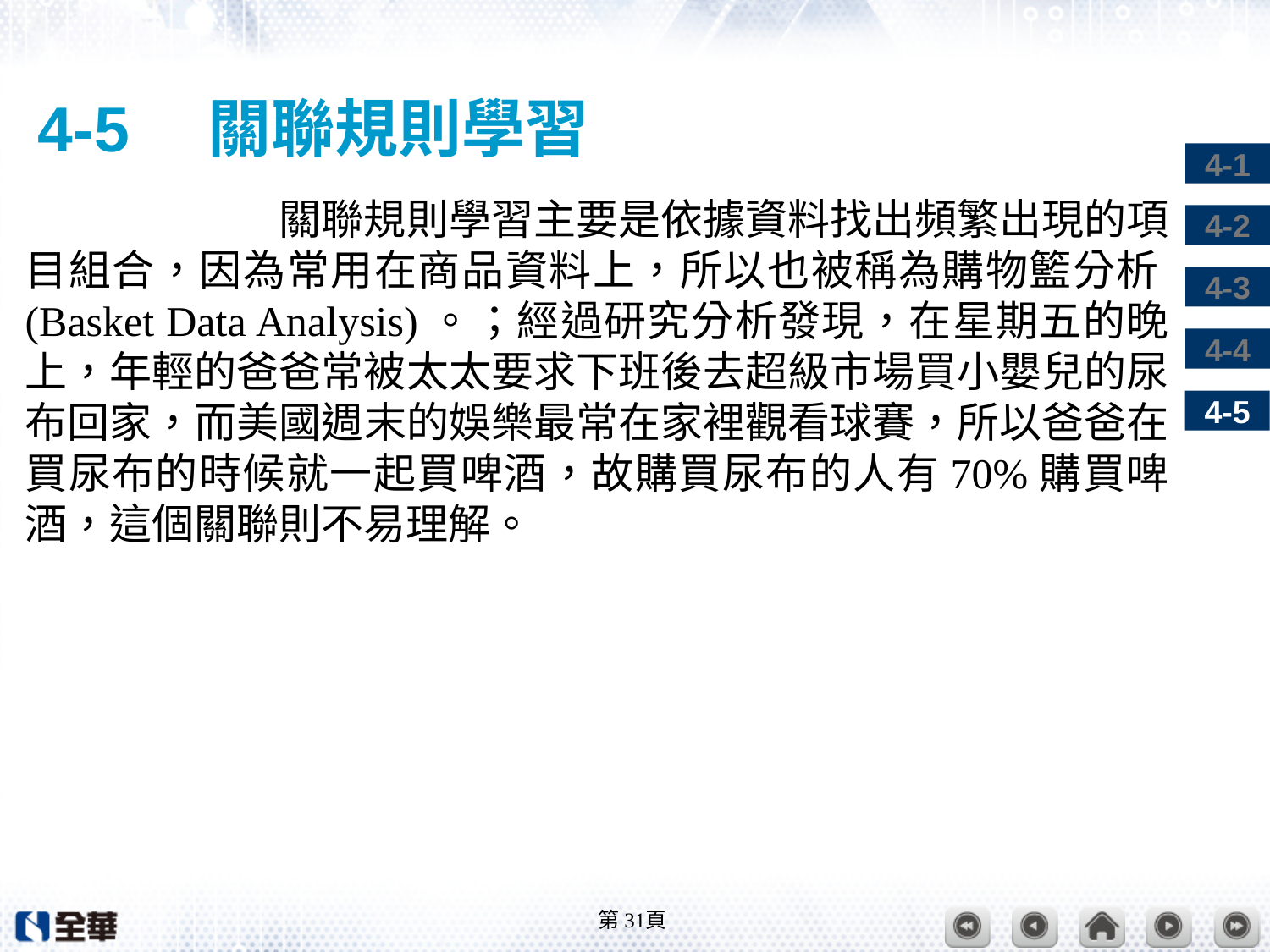

# 4-5　關聯規則學習
		關聯規則學習主要是依據資料找出頻繁出現的項目組合，因為常用在商品資料上，所以也被稱為購物籃分析(Basket Data Analysis)。；經過研究分析發現，在星期五的晚上，年輕的爸爸常被太太要求下班後去超級市場買小嬰兒的尿布回家，而美國週末的娛樂最常在家裡觀看球賽，所以爸爸在買尿布的時候就一起買啤酒，故購買尿布的人有70%購買啤酒，這個關聯則不易理解。